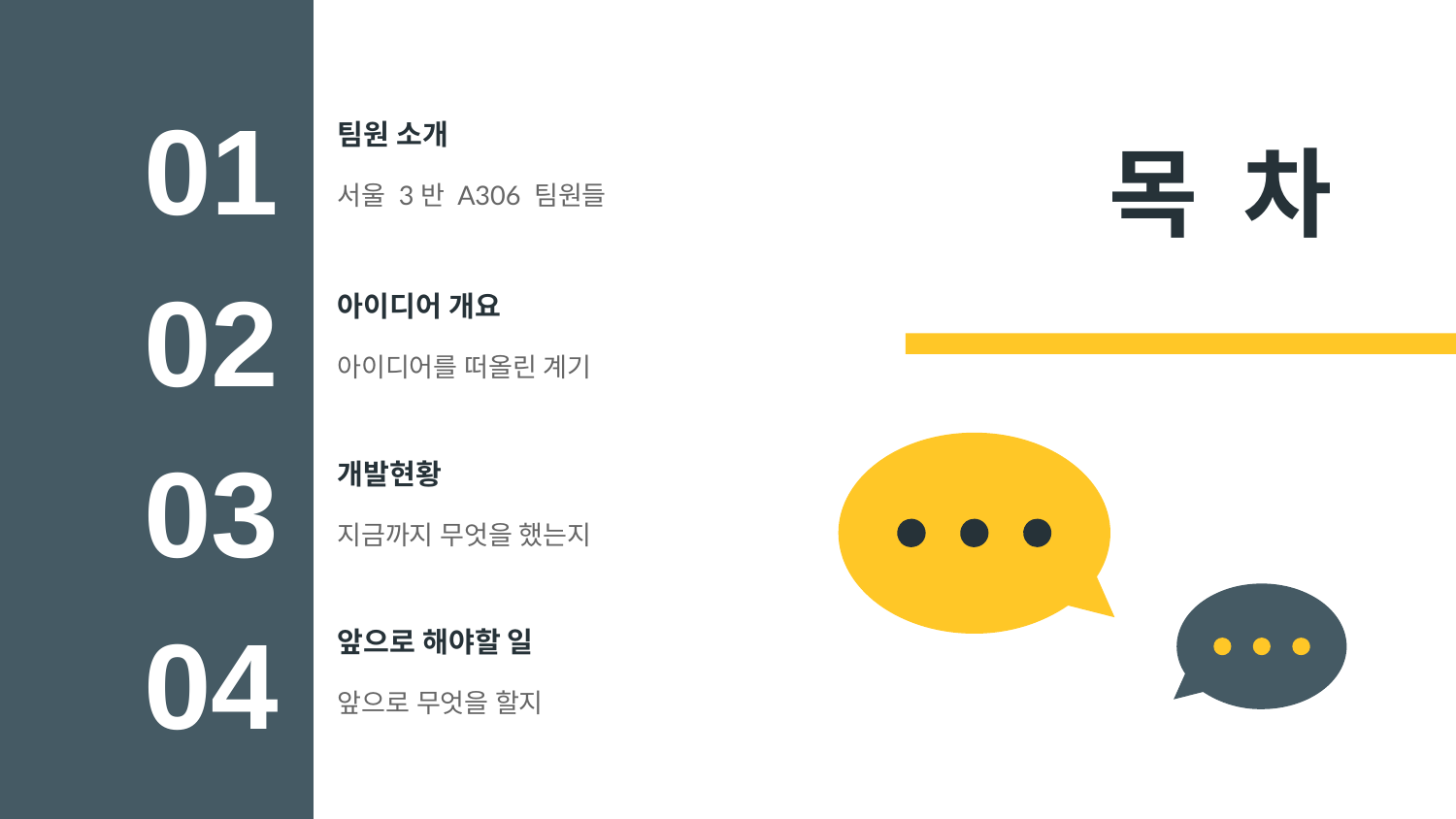

목  차
팀원 소개
# 01
서울 3반 A306 팀원들
아이디어 개요
02
아이디어를 떠올린 계기

개발현황
03
지금까지 무엇을 했는지

앞으로 해야할 일
04
앞으로 무엇을 할지